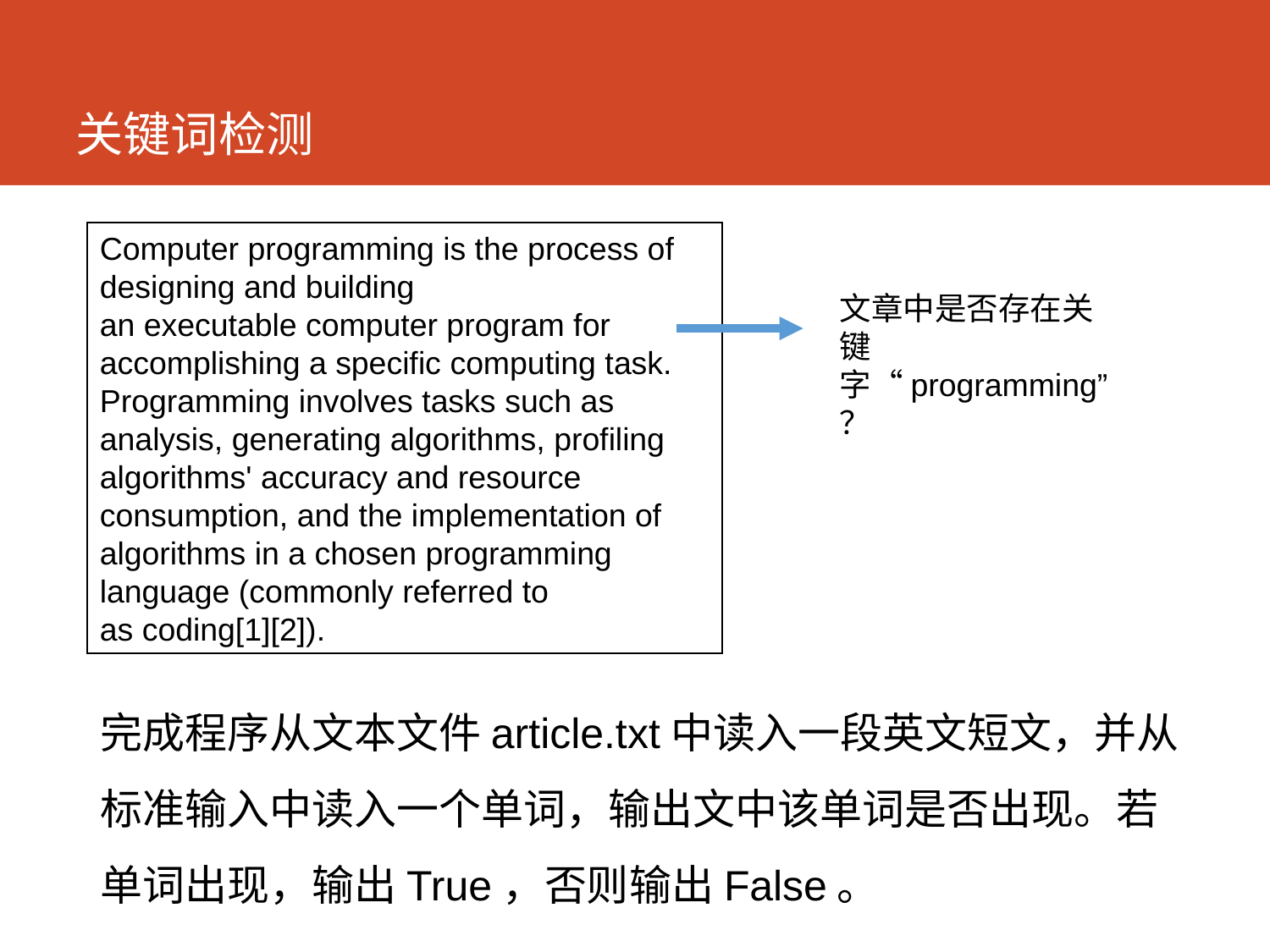

# 关键词检测
Computer programming is the process of designing and building an executable computer program for accomplishing a specific computing task. Programming involves tasks such as analysis, generating algorithms, profiling algorithms' accuracy and resource consumption, and the implementation of algorithms in a chosen programming language (commonly referred to as coding[1][2]).
文章中是否存在关键字“programming”？
完成程序从文本文件article.txt中读入一段英文短文，并从标准输入中读入一个单词，输出文中该单词是否出现。若单词出现，输出True，否则输出False。